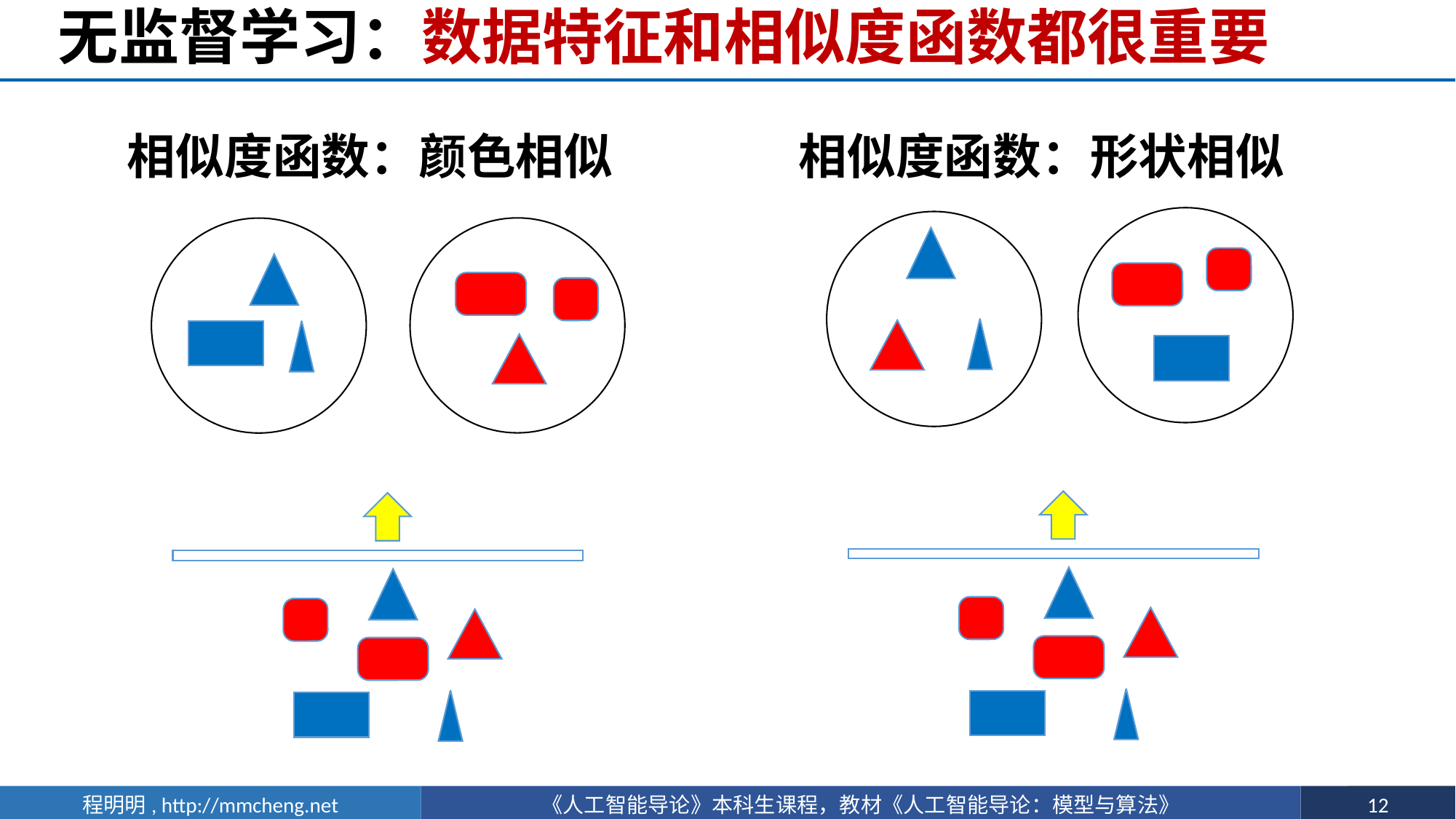

# 无监督学习：数据特征和相似度函数都很重要

相似度函数：颜色相似
相似度函数：形状相似